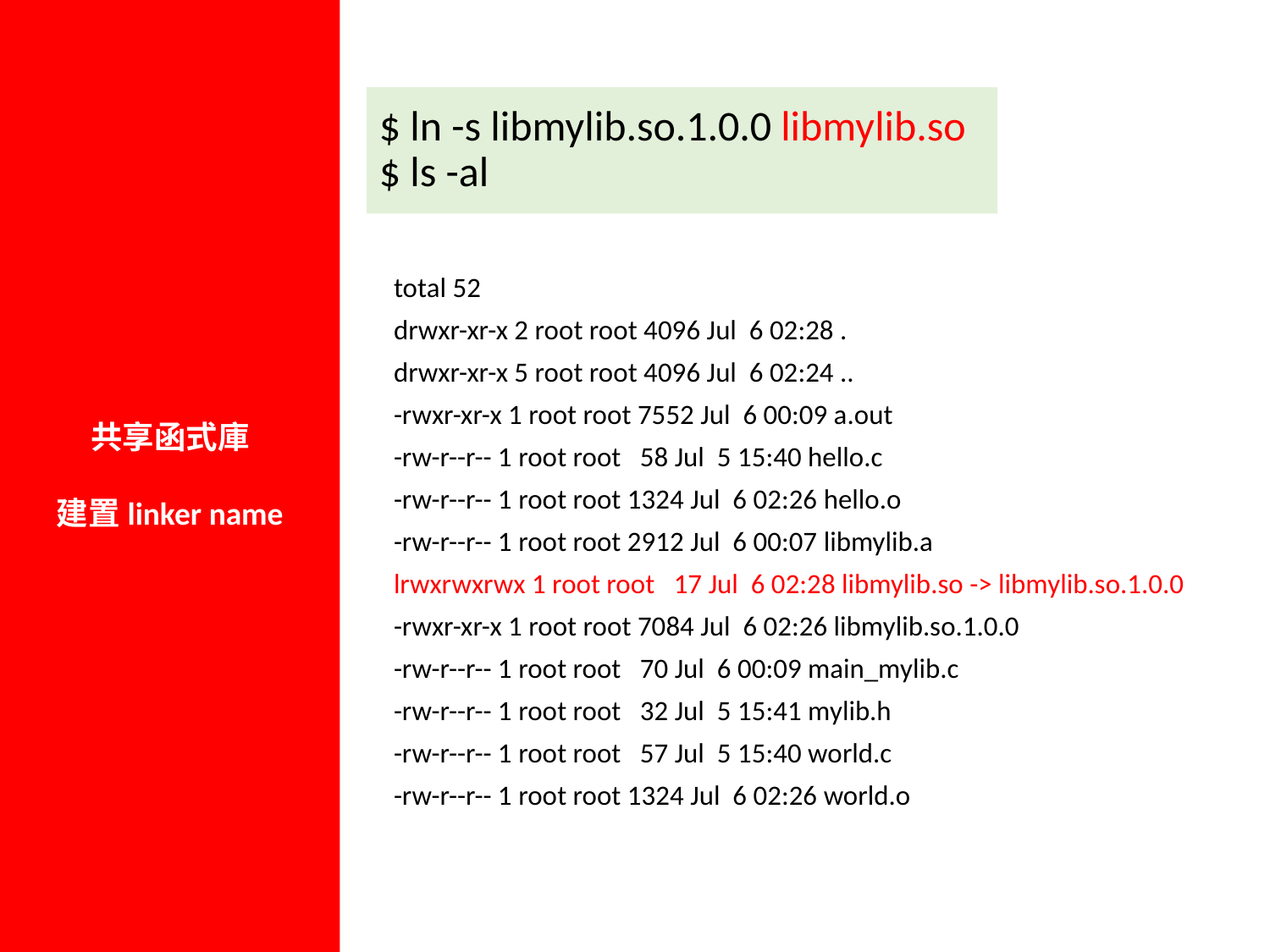

共享函式庫

建置linker name
# $ ln -s libmylib.so.1.0.0 libmylib.so $ ls -al
total 52
drwxr-xr-x 2 root root 4096 Jul  6 02:28 .
drwxr-xr-x 5 root root 4096 Jul  6 02:24 ..
-rwxr-xr-x 1 root root 7552 Jul  6 00:09 a.out
-rw-r--r-- 1 root root   58 Jul  5 15:40 hello.c
-rw-r--r-- 1 root root 1324 Jul  6 02:26 hello.o
-rw-r--r-- 1 root root 2912 Jul  6 00:07 libmylib.a
lrwxrwxrwx 1 root root   17 Jul  6 02:28 libmylib.so -> libmylib.so.1.0.0
-rwxr-xr-x 1 root root 7084 Jul  6 02:26 libmylib.so.1.0.0
-rw-r--r-- 1 root root   70 Jul  6 00:09 main_mylib.c
-rw-r--r-- 1 root root   32 Jul  5 15:41 mylib.h
-rw-r--r-- 1 root root   57 Jul  5 15:40 world.c
-rw-r--r-- 1 root root 1324 Jul  6 02:26 world.o